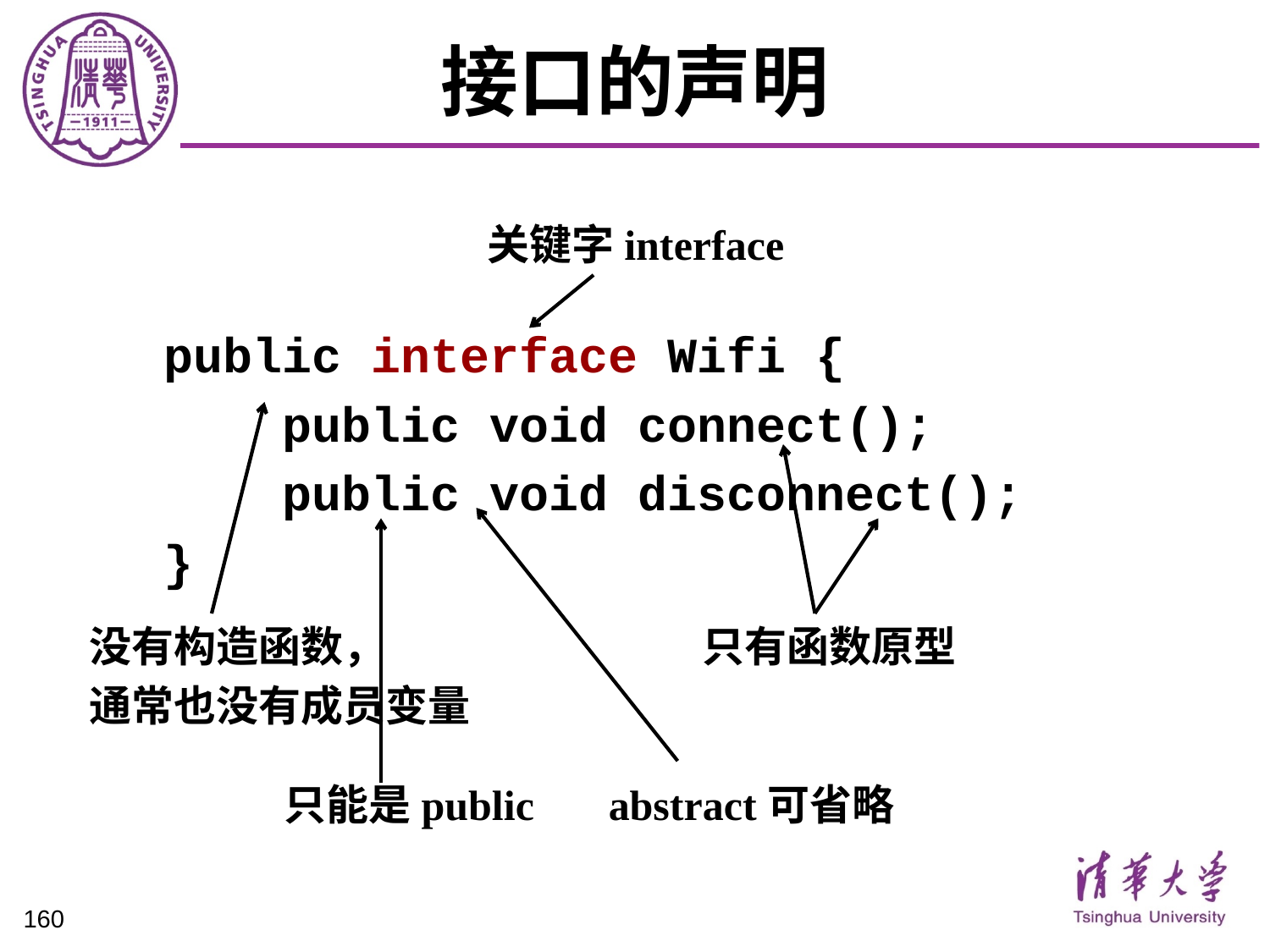

# 接口的声明
关键字interface
public interface Wifi {
    public void connect();
    public void disconnect();
}
没有构造函数，
通常也没有成员变量
只有函数原型
只能是public
abstract可省略
160